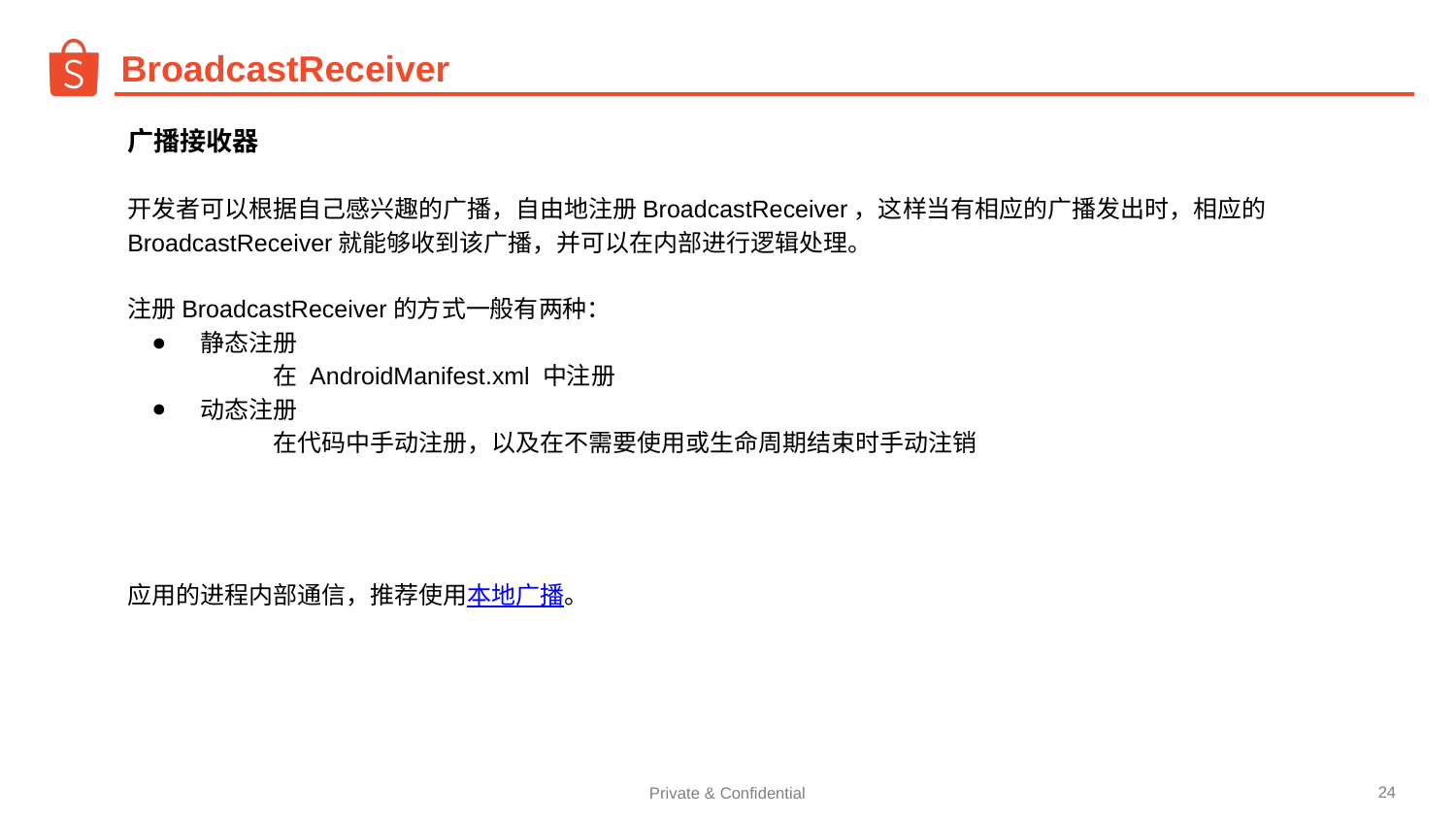

# BroadcastReceiver
广播接收器

开发者可以根据自己感兴趣的广播，自由地注册BroadcastReceiver，这样当有相应的广播发出时，相应的BroadcastReceiver就能够收到该广播，并可以在内部进行逻辑处理。

注册BroadcastReceiver的方式一般有两种：
静态注册
在 AndroidManifest.xml 中注册
动态注册
在代码中手动注册，以及在不需要使用或生命周期结束时手动注销
 01

简介
应用的进程内部通信，推荐使用本地广播。
24